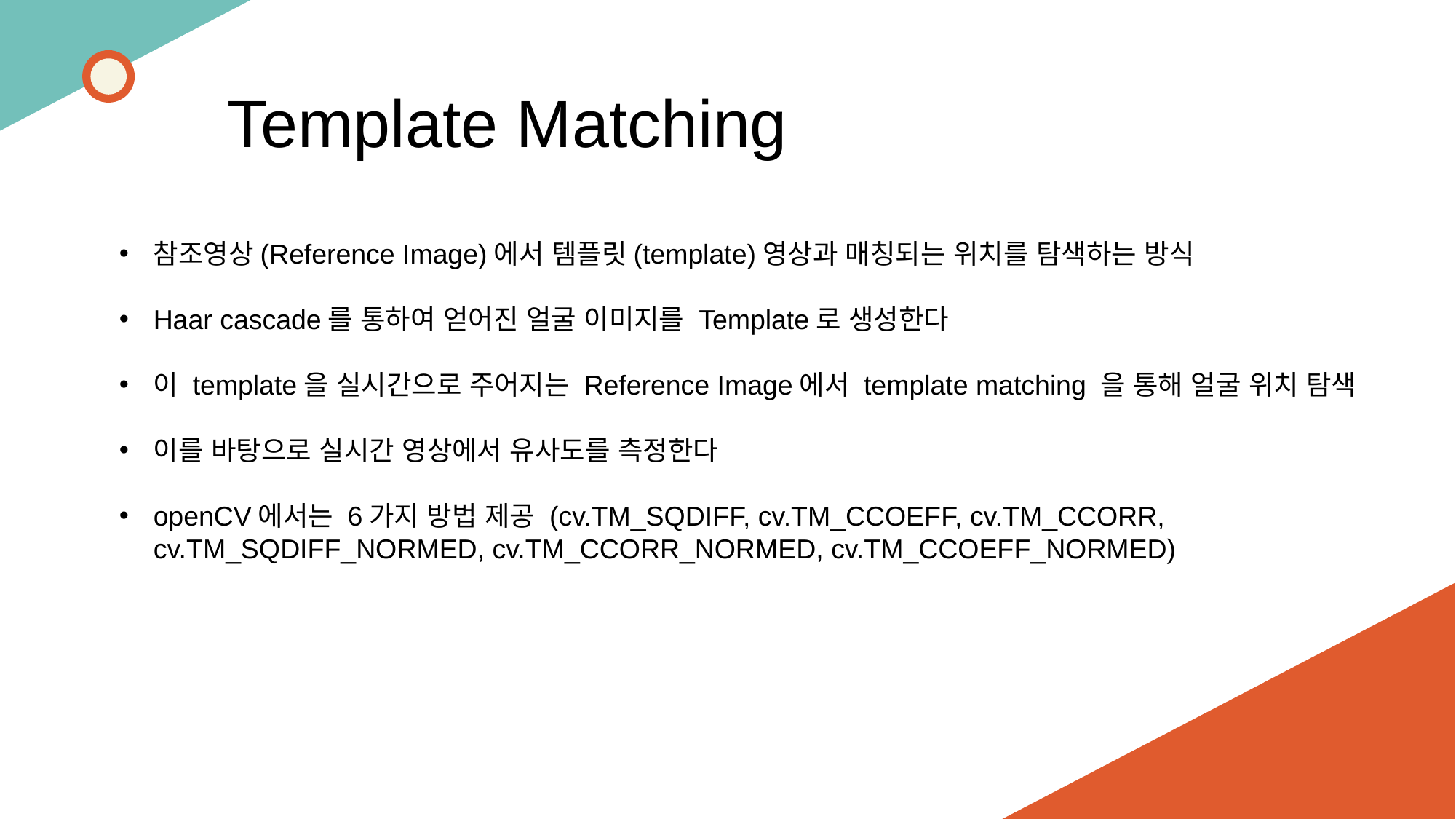

Template Matching
참조영상(Reference Image)에서 템플릿(template)영상과 매칭되는 위치를 탐색하는 방식

Haar cascade를 통하여 얻어진 얼굴 이미지를 Template로 생성한다

이 template을 실시간으로 주어지는 Reference Image에서 template matching 을 통해 얼굴 위치 탐색

이를 바탕으로 실시간 영상에서 유사도를 측정한다

openCV에서는 6가지 방법 제공 (cv.TM_SQDIFF, cv.TM_CCOEFF, cv.TM_CCORR, cv.TM_SQDIFF_NORMED, cv.TM_CCORR_NORMED, cv.TM_CCOEFF_NORMED)